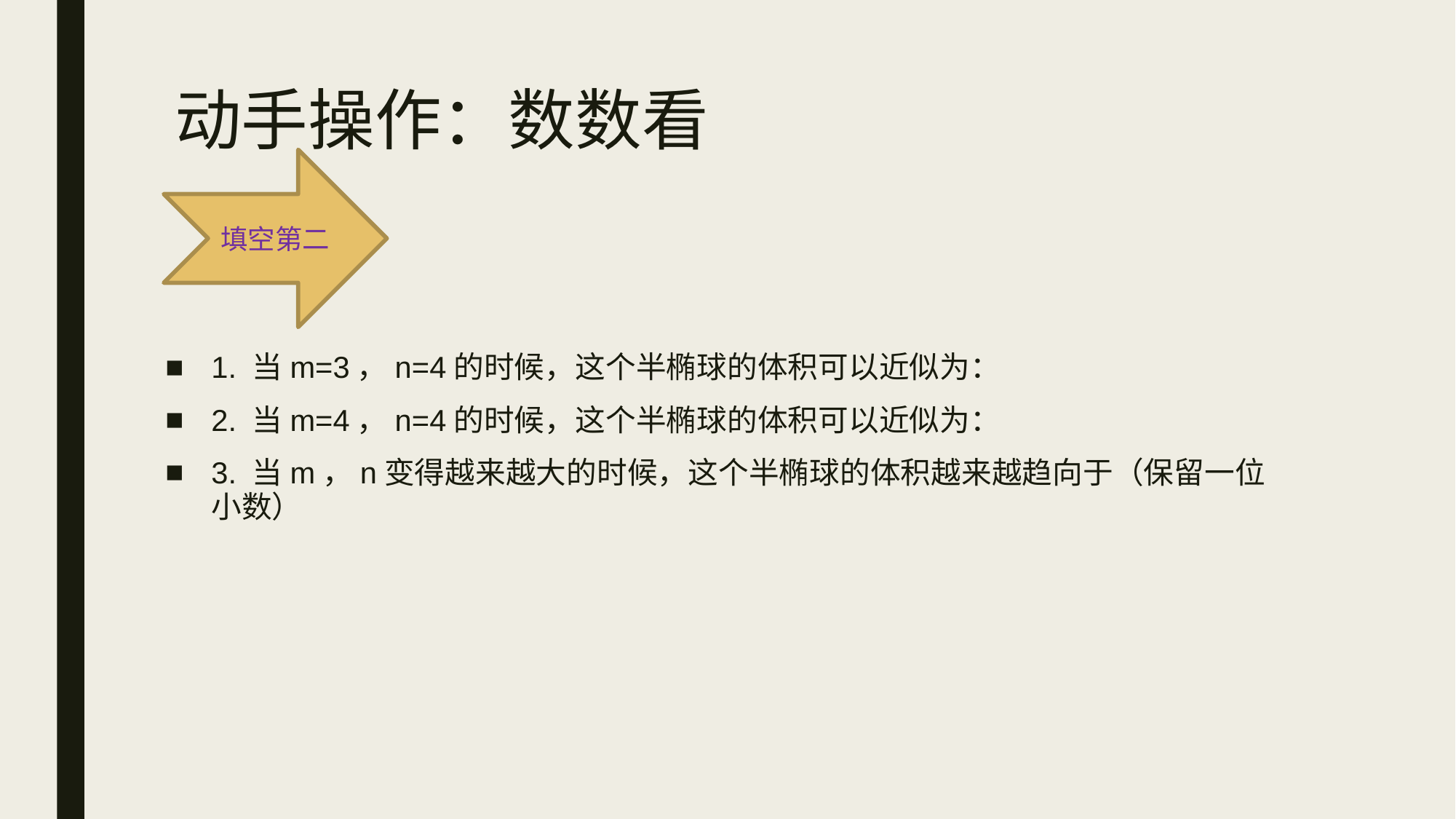

# 动手操作：数数看
填空第二
1. 当m=3，n=4的时候，这个半椭球的体积可以近似为：
2. 当m=4，n=4的时候，这个半椭球的体积可以近似为：
3. 当m，n变得越来越大的时候，这个半椭球的体积越来越趋向于（保留一位小数）